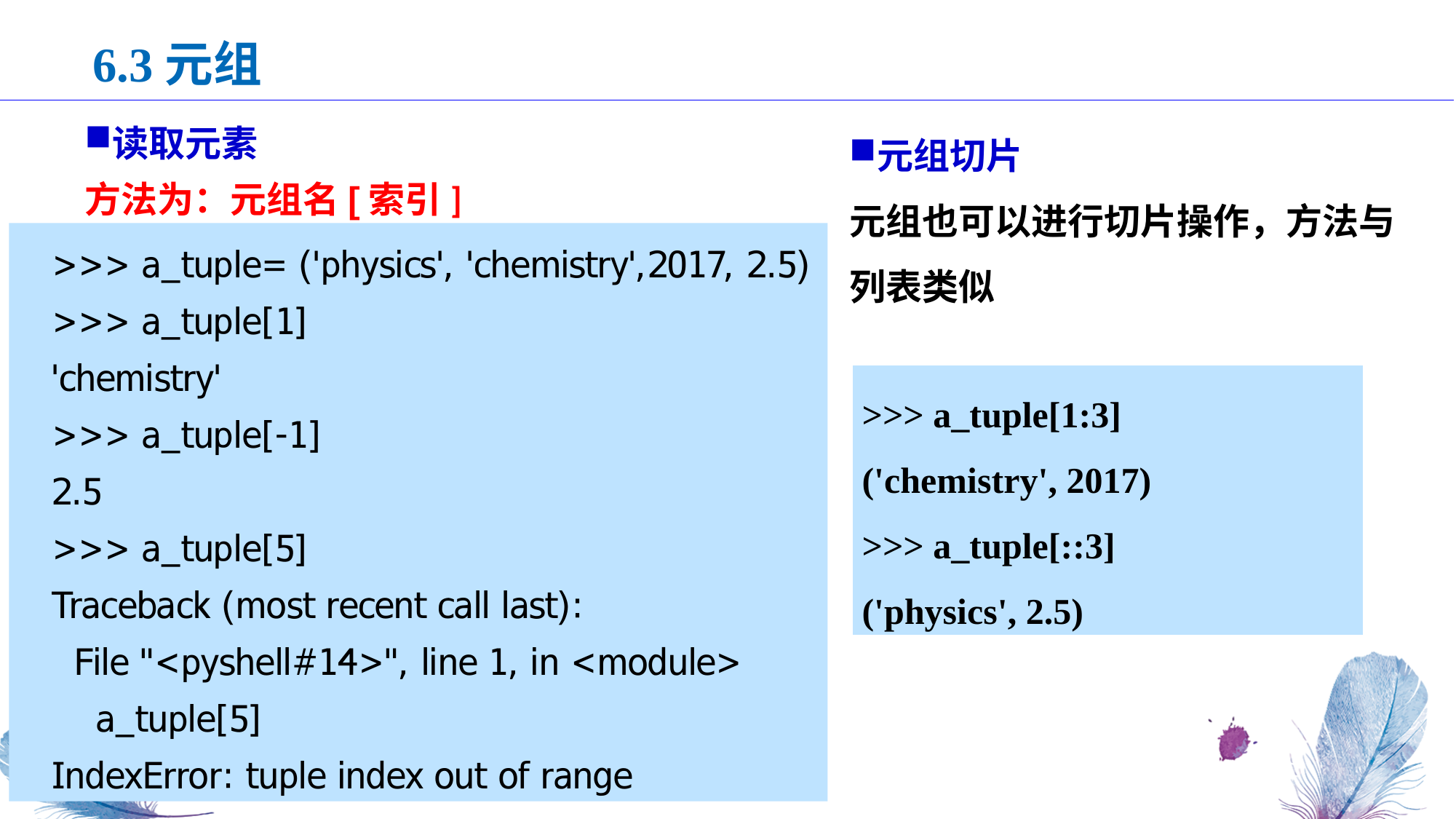

6.3元组
读取元素
方法为：元组名[索引]
元组切片
元组也可以进行切片操作，方法与列表类似
>>> a_tuple= ('physics', 'chemistry',2017, 2.5)
>>> a_tuple[1]
'chemistry'
>>> a_tuple[-1]
2.5
>>> a_tuple[5]
Traceback (most recent call last):
  File "<pyshell#14>", line 1, in <module>
    a_tuple[5]
IndexError: tuple index out of range
>>> a_tuple[1:3]
('chemistry', 2017)
>>> a_tuple[::3]
('physics', 2.5)